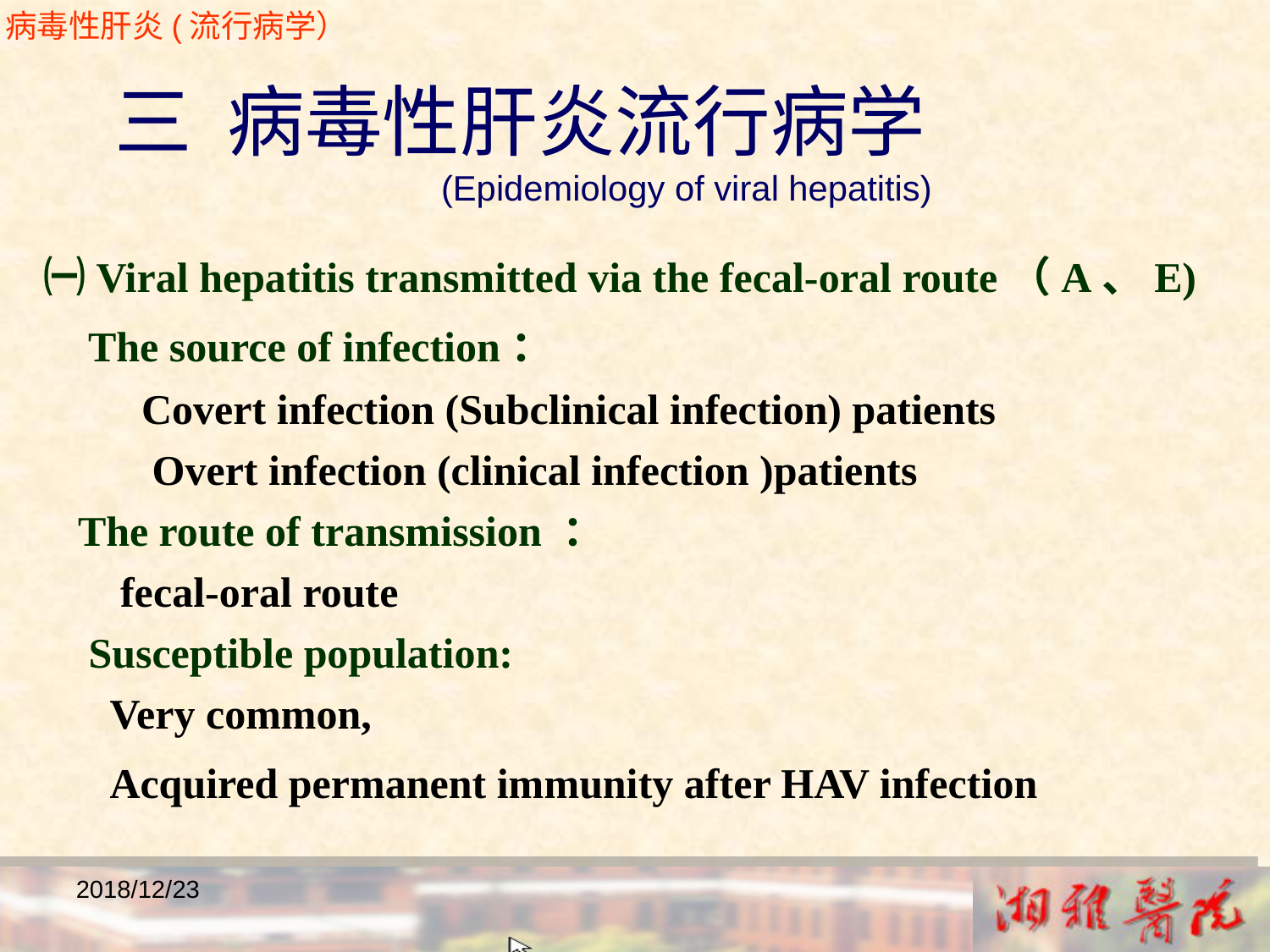

病毒性肝炎(流行病学）
      三  病毒性肝炎流行病学
                                                (Epidemiology of viral hepatitis)

  ㈠Viral hepatitis transmitted via the fecal-oral route（A、E)
      The source of infection：
            Covert infection (Subclinical infection) patients
             Overt infection (clinical infection )patients
      The route of transmission ：
          fecal-oral route
       Susceptible population:
         Very common,
         Acquired permanent immunity after HAV infection
2018/12/23